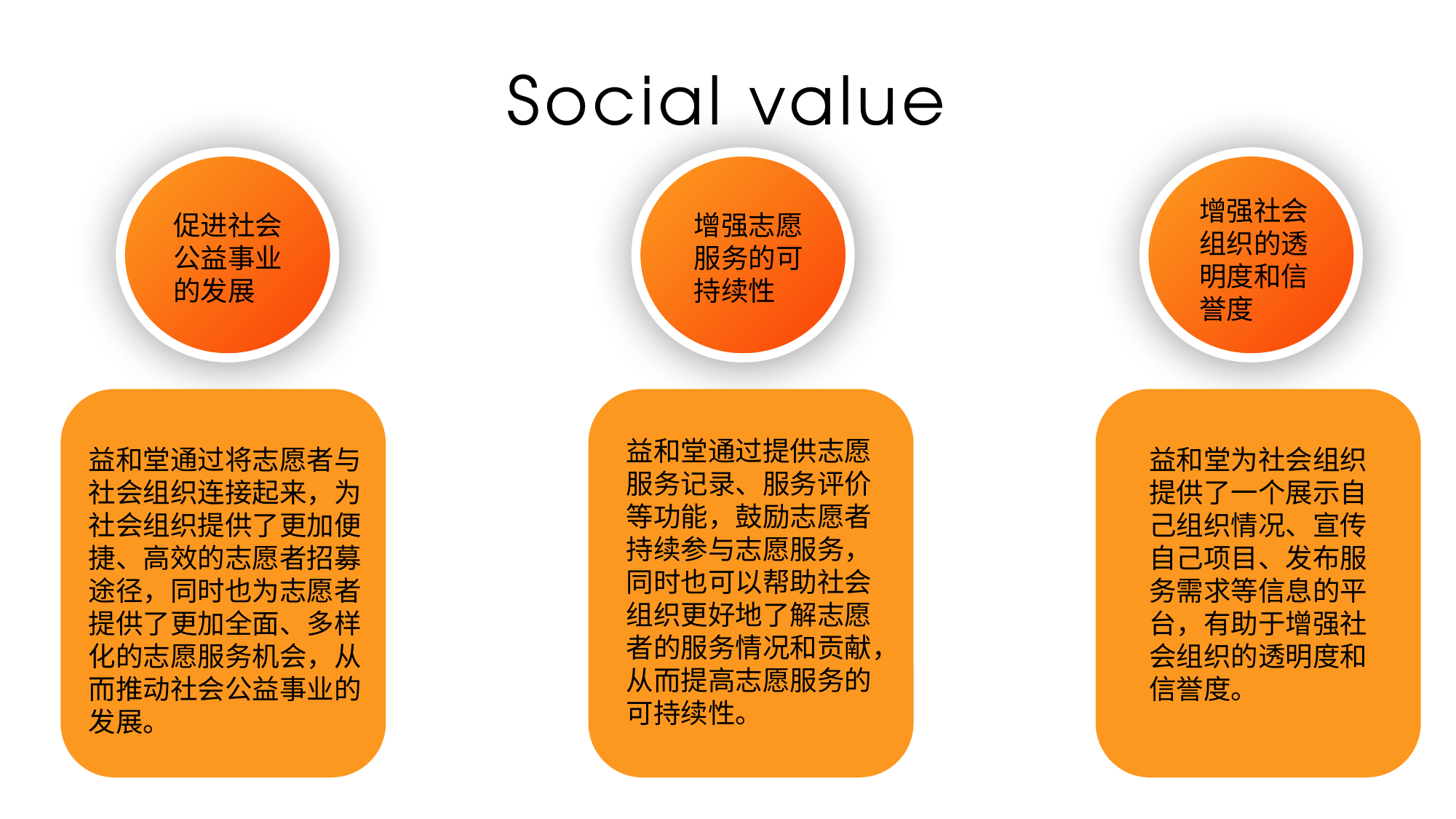

Social value

增强社会组织的透明度和信誉度
促进社会公益事业的发展
增强志愿服务的可持续性

益和堂通过提供志愿服务记录、服务评价等功能，鼓励志愿者持续参与志愿服务，同时也可以帮助社会组织更好地了解志愿者的服务情况和贡献，从而提高志愿服务的可持续性。
益和堂通过将志愿者与社会组织连接起来，为社会组织提供了更加便捷、高效的志愿者招募途径，同时也为志愿者提供了更加全面、多样化的志愿服务机会，从而推动社会公益事业的发展。
益和堂为社会组织提供了一个展示自己组织情况、宣传自己项目、发布服务需求等信息的平台，有助于增强社会组织的透明度和信誉度。